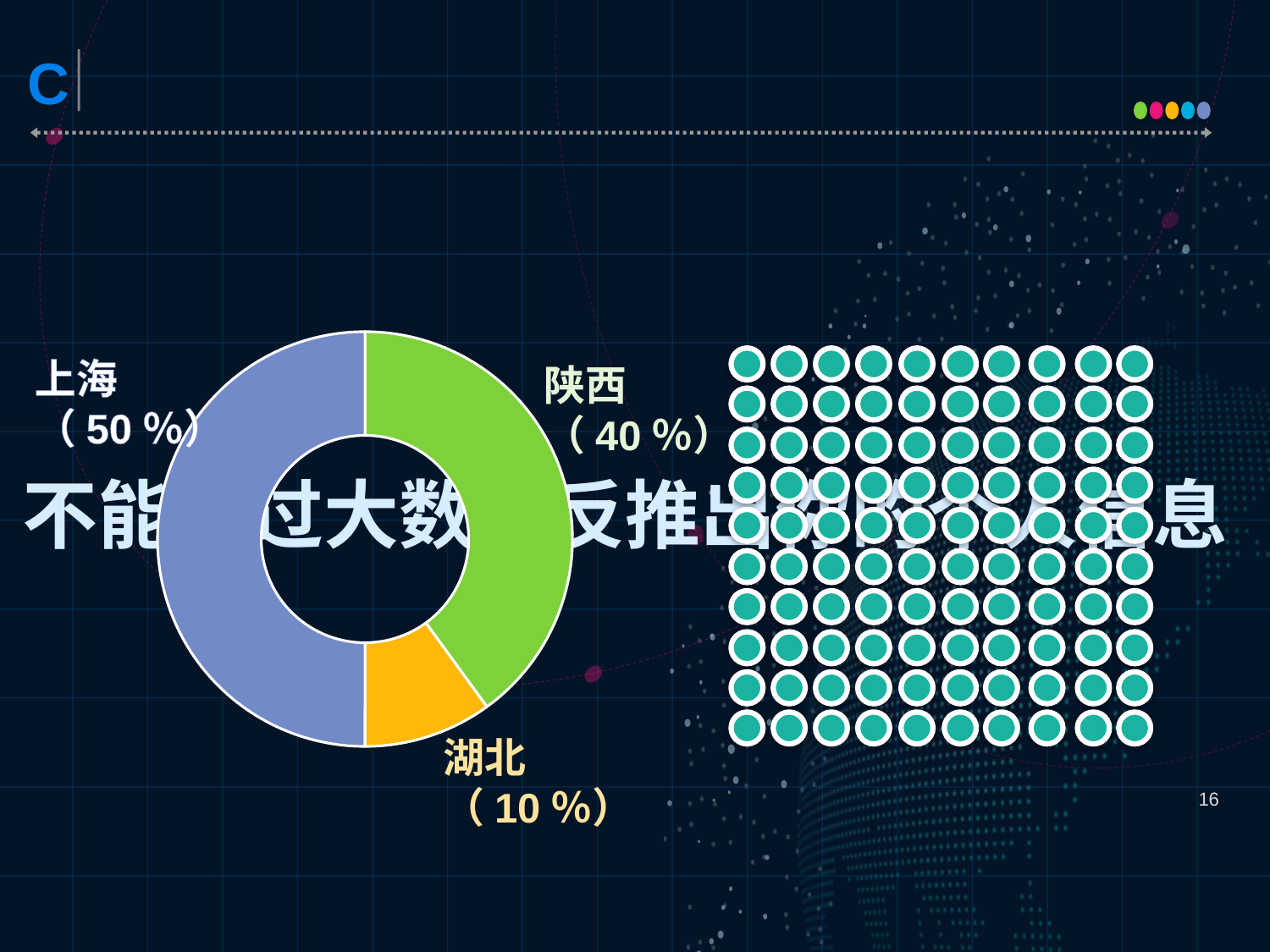

### Chart

| Category | 销售额 |
|---|---|
| 第一季度 | 40.0 |
| 第二季度 | 10.0 |
| 第三季度 | 50.0 |
上海
（50％）

陕西
（40％）

不能通过大数据反推出你的个人信息

湖北
（10％）
16